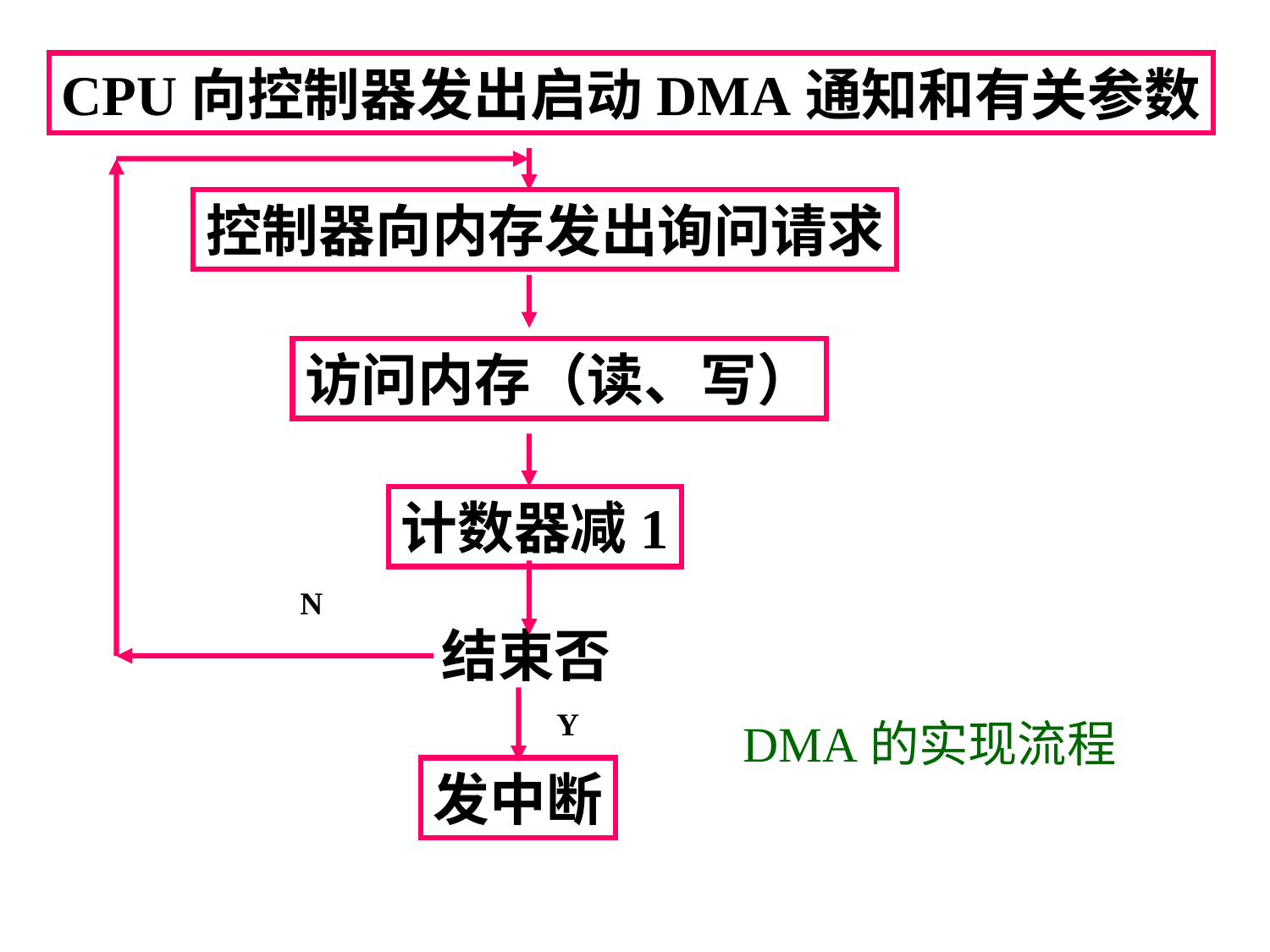

CPU向控制器发出启动DMA通知和有关参数

控制器向内存发出询问请求

访问内存（读、写）

计数器减1

N
结束否

# DMA的实现流程

Y
发中断